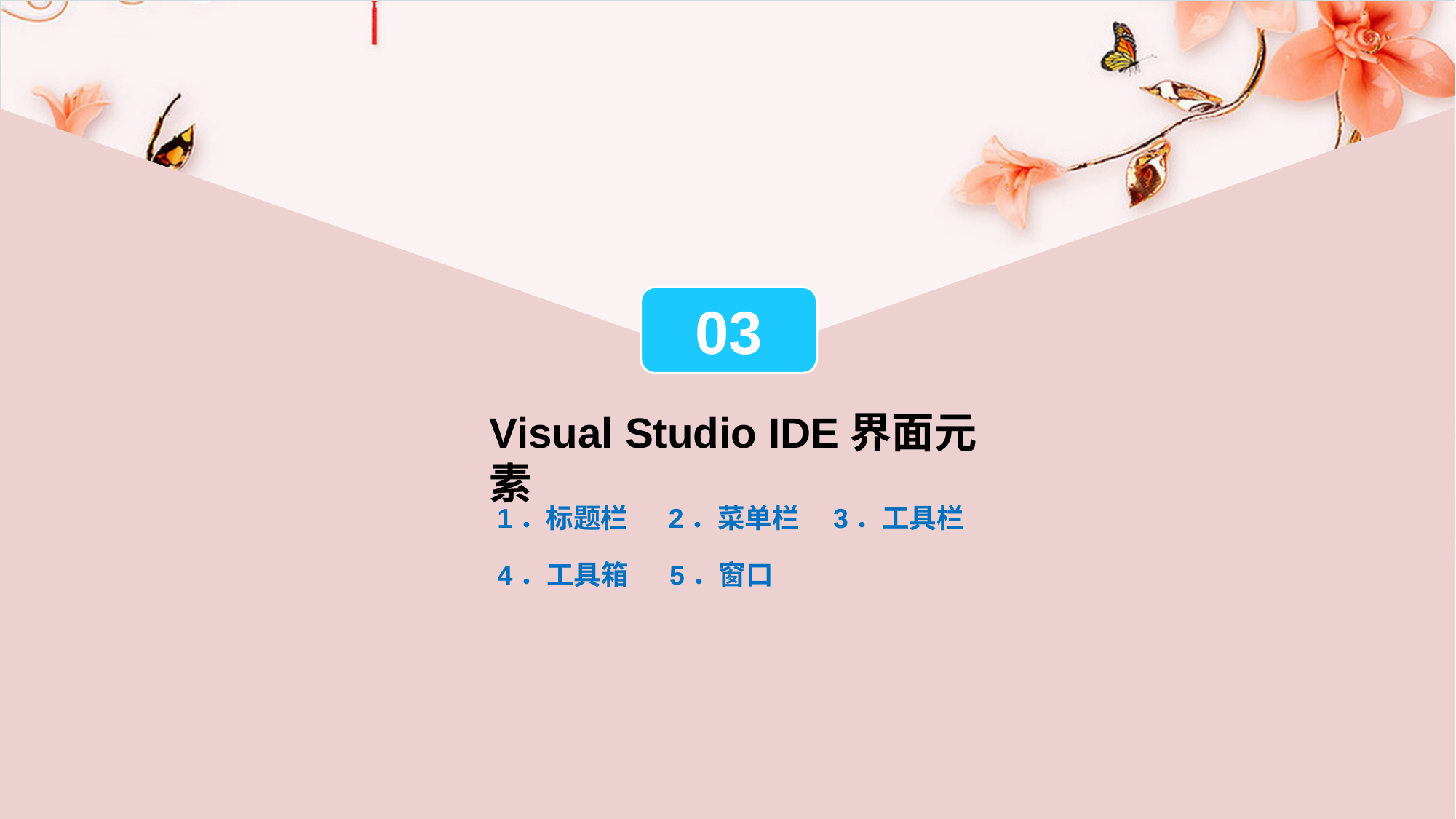

03
Visual Studio IDE界面元素
1．标题栏
2．菜单栏
3．工具栏
5．窗口
4．工具箱